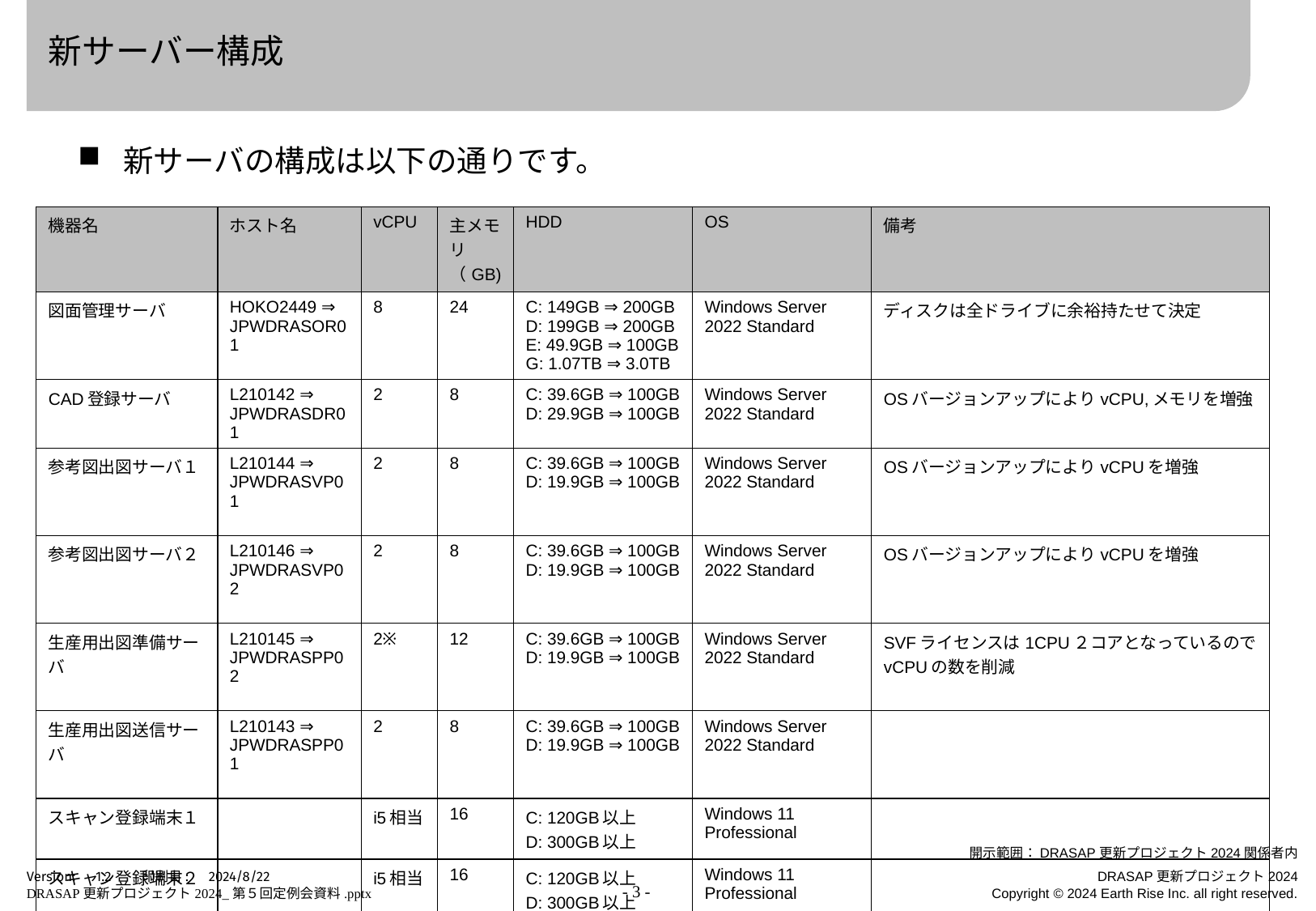

# 新サーバー構成
新サーバの構成は以下の通りです。
| 機器名 | ホスト名 | vCPU | 主メモリ （GB) | HDD | OS | 備考 |
| --- | --- | --- | --- | --- | --- | --- |
| 図面管理サーバ | HOKO2449 ⇒ JPWDRASOR01 | 8 | 24 | C: 149GB ⇒ 200GB D: 199GB ⇒ 200GB E: 49.9GB ⇒ 100GB G: 1.07TB ⇒ 3.0TB | Windows Server 2022 Standard | ディスクは全ドライブに余裕持たせて決定 |
| CAD登録サーバ | L210142 ⇒ JPWDRASDR01 | 2 | 8 | C: 39.6GB ⇒ 100GB D: 29.9GB ⇒ 100GB | Windows Server 2022 Standard | OSバージョンアップによりvCPU,メモリを増強 |
| 参考図出図サーバ１ | L210144 ⇒ JPWDRASVP01 | 2 | 8 | C: 39.6GB ⇒ 100GB D: 19.9GB ⇒ 100GB | Windows Server 2022 Standard | OSバージョンアップによりvCPUを増強 |
| 参考図出図サーバ２ | L210146 ⇒ JPWDRASVP02 | 2 | 8 | C: 39.6GB ⇒ 100GB D: 19.9GB ⇒ 100GB | Windows Server 2022 Standard | OSバージョンアップによりvCPUを増強 |
| 生産用出図準備サーバ | L210145 ⇒ JPWDRASPP02 | 2※ | 12 | C: 39.6GB ⇒ 100GB D: 19.9GB ⇒ 100GB | Windows Server 2022 Standard | SVFライセンスは1CPU２コアとなっているのでvCPUの数を削減 |
| 生産用出図送信サーバ | L210143 ⇒ JPWDRASPP01 | 2 | 8 | C: 39.6GB ⇒ 100GB D: 19.9GB ⇒ 100GB | Windows Server 2022 Standard |  |
| スキャン登録端末１ |  | i5相当 | 16 | C: 120GB以上 D: 300GB以上 | Windows 11 Professional |  |
| スキャン登録端末２ |  | i5相当 | 16 | C: 120GB以上 D: 300GB以上 | Windows 11 Professional |  |
| 生産用出図指示端末 |  | i3相当 | 8 | C: 400GB以上 | Windows 11 Professional |  |